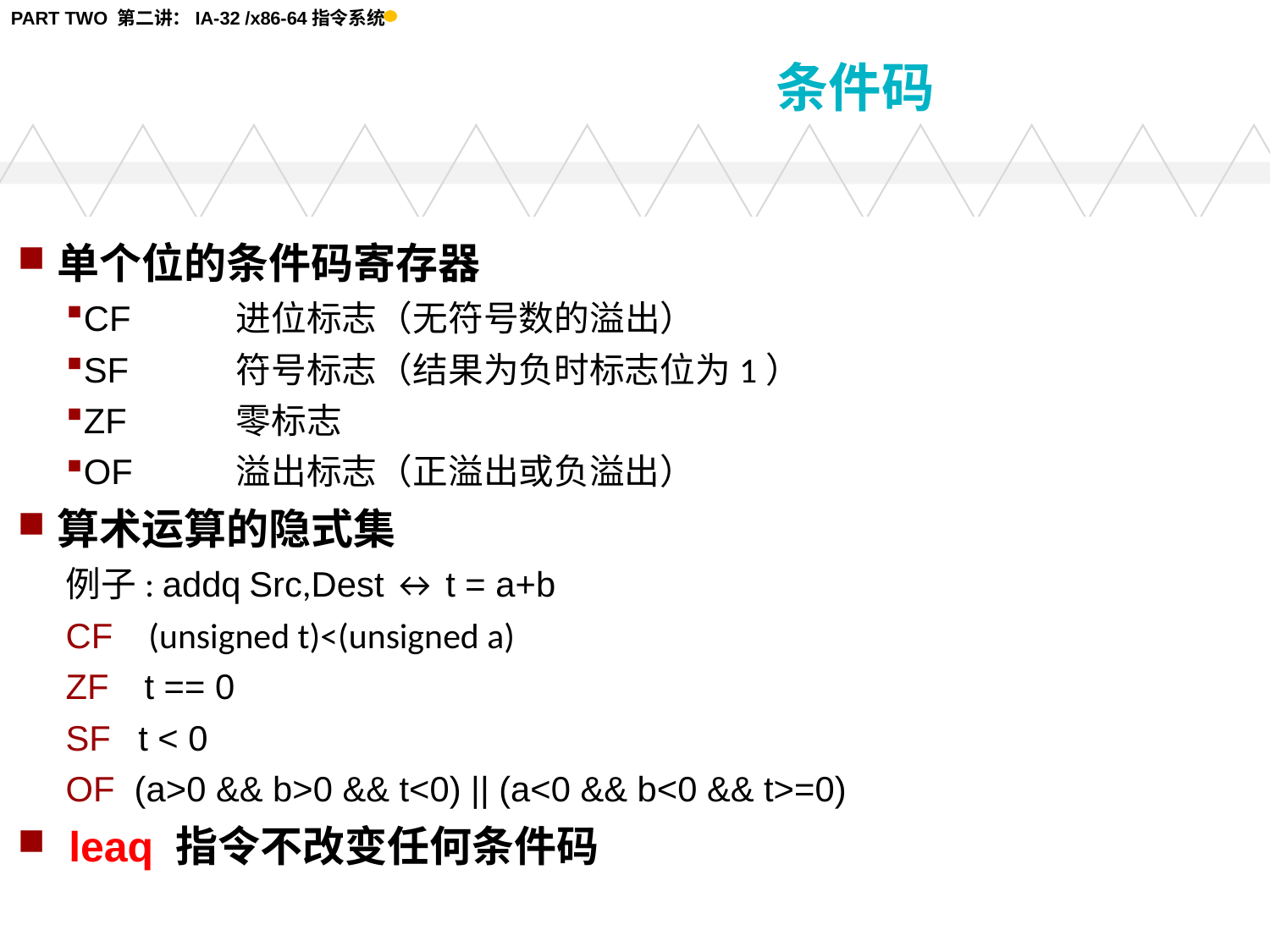

PART TWO 第二讲：IA-32 /x86-64指令系统

条件码

单个位的条件码寄存器
CF	进位标志（无符号数的溢出）
SF  	符号标志（结果为负时标志位为1）
ZF	零标志
OF  	溢出标志（正溢出或负溢出）
算术运算的隐式集
例子: addq Src,Dest ↔ t = a+b
CF    (unsigned t)<(unsigned a)
ZF    t == 0
SF   t < 0
OF  (a>0 && b>0 && t<0) || (a<0 && b<0 && t>=0)
 leaq 指令不改变任何条件码